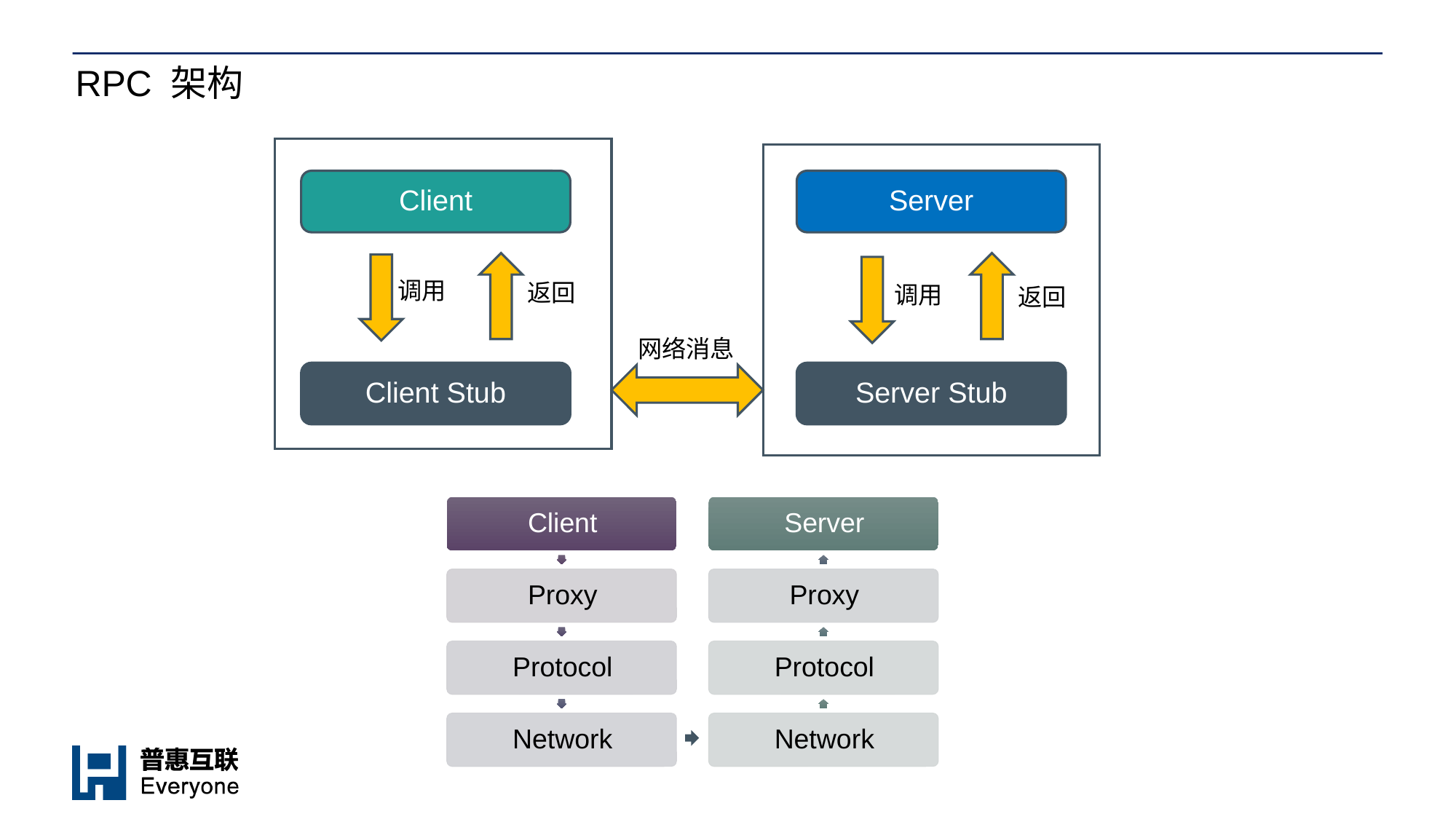

# RPC 架构

Client
Server

调用
返回
调用
返回
网络消息
Client Stub
Server Stub

Client
Proxy
Protocol
Network
Server
Proxy
Protocol
Network